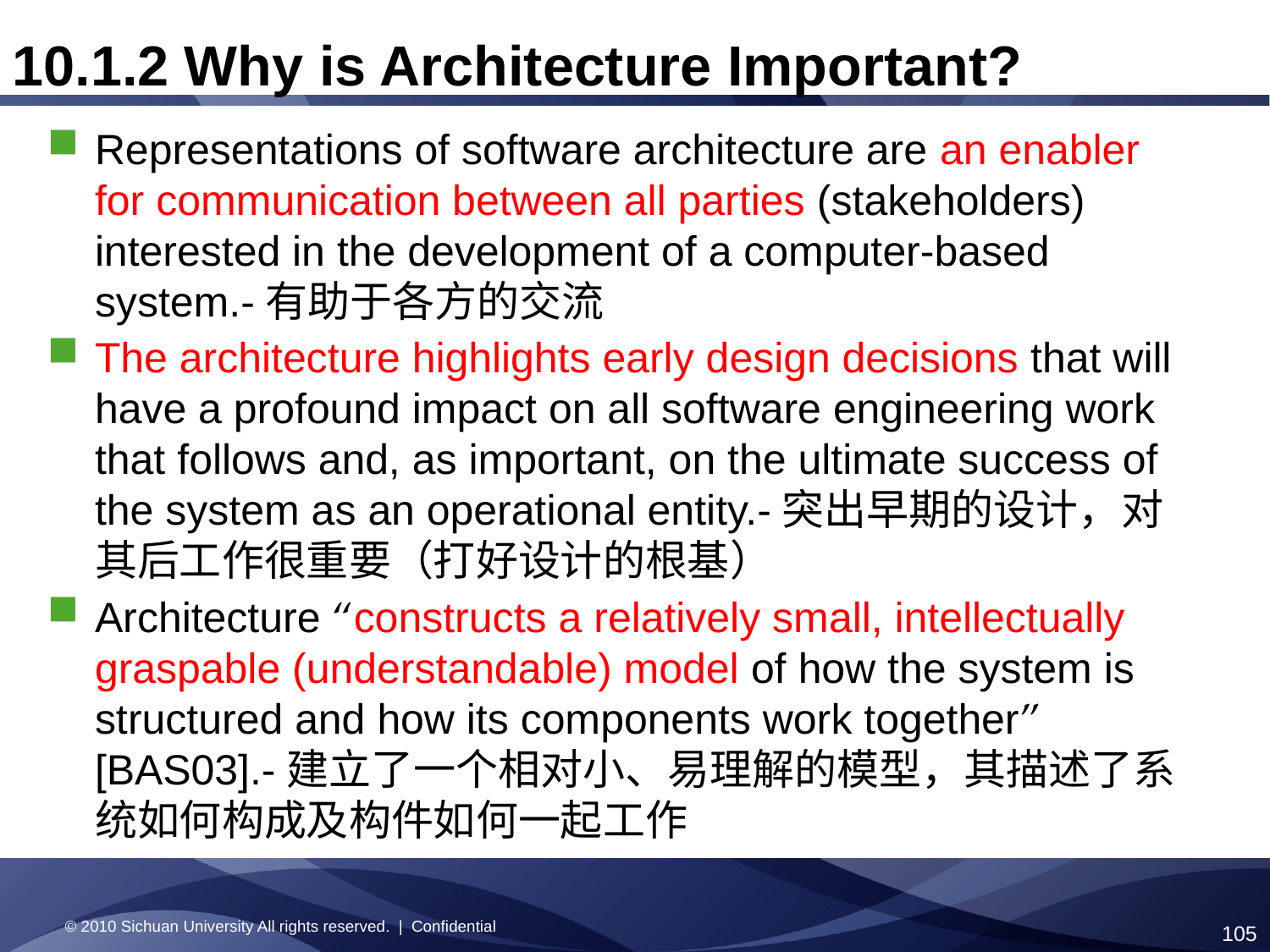

10.1.2 Why is Architecture Important?
Representations of software architecture are an enabler for communication between all parties (stakeholders) interested in the development of a computer-based system.-有助于各方的交流
The architecture highlights early design decisions that will have a profound impact on all software engineering work that follows and, as important, on the ultimate success of the system as an operational entity.-突出早期的设计，对其后工作很重要（打好设计的根基）
Architecture “constructs a relatively small, intellectually graspable (understandable) model of how the system is structured and how its components work together” [BAS03].-建立了一个相对小、易理解的模型，其描述了系统如何构成及构件如何一起工作

© 2010 Sichuan University All rights reserved.  |  Confidential
105